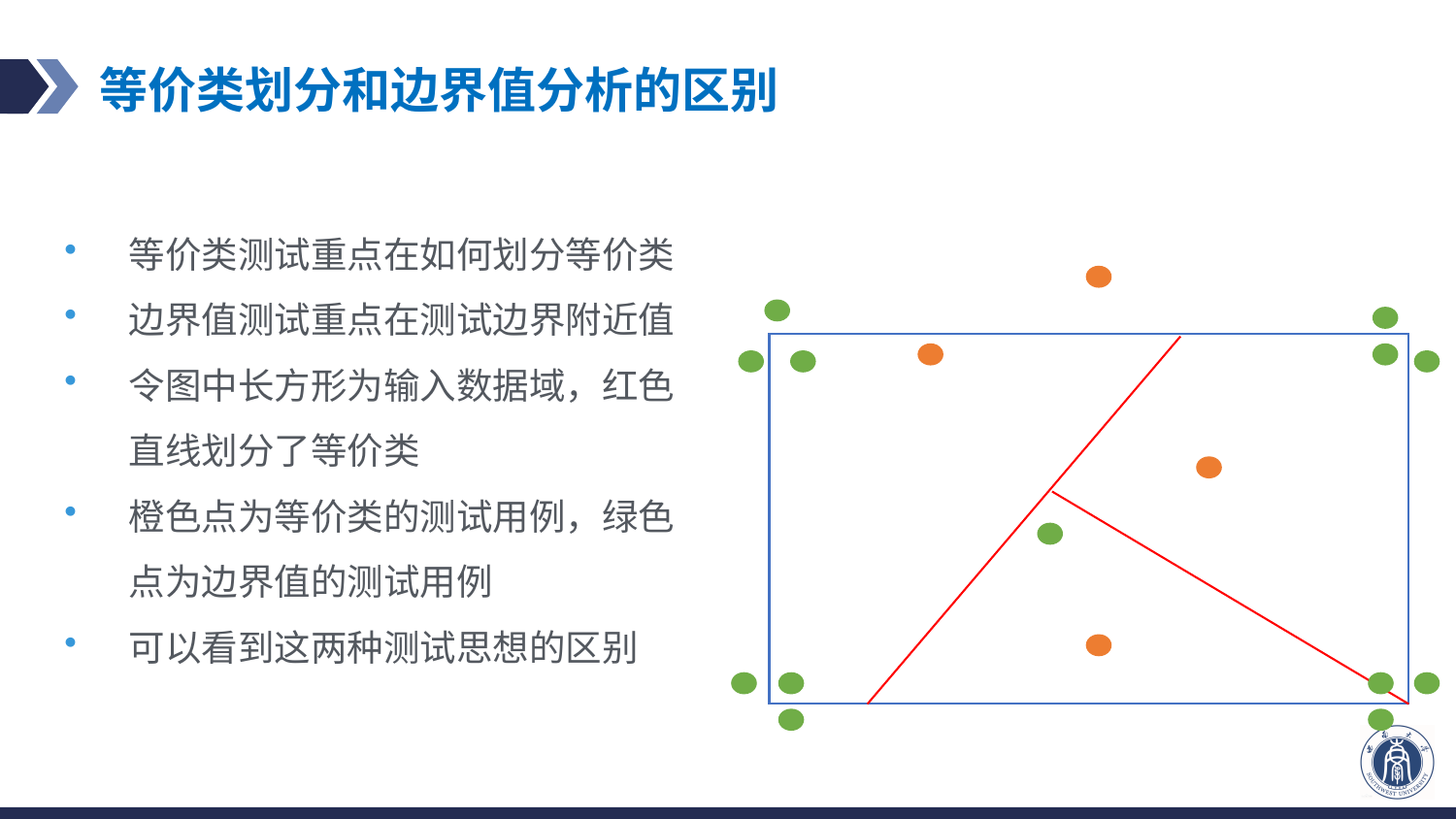

# 等价类划分和边界值分析的区别
等价类测试重点在如何划分等价类
边界值测试重点在测试边界附近值
令图中长方形为输入数据域，红色直线划分了等价类
橙色点为等价类的测试用例，绿色点为边界值的测试用例
可以看到这两种测试思想的区别